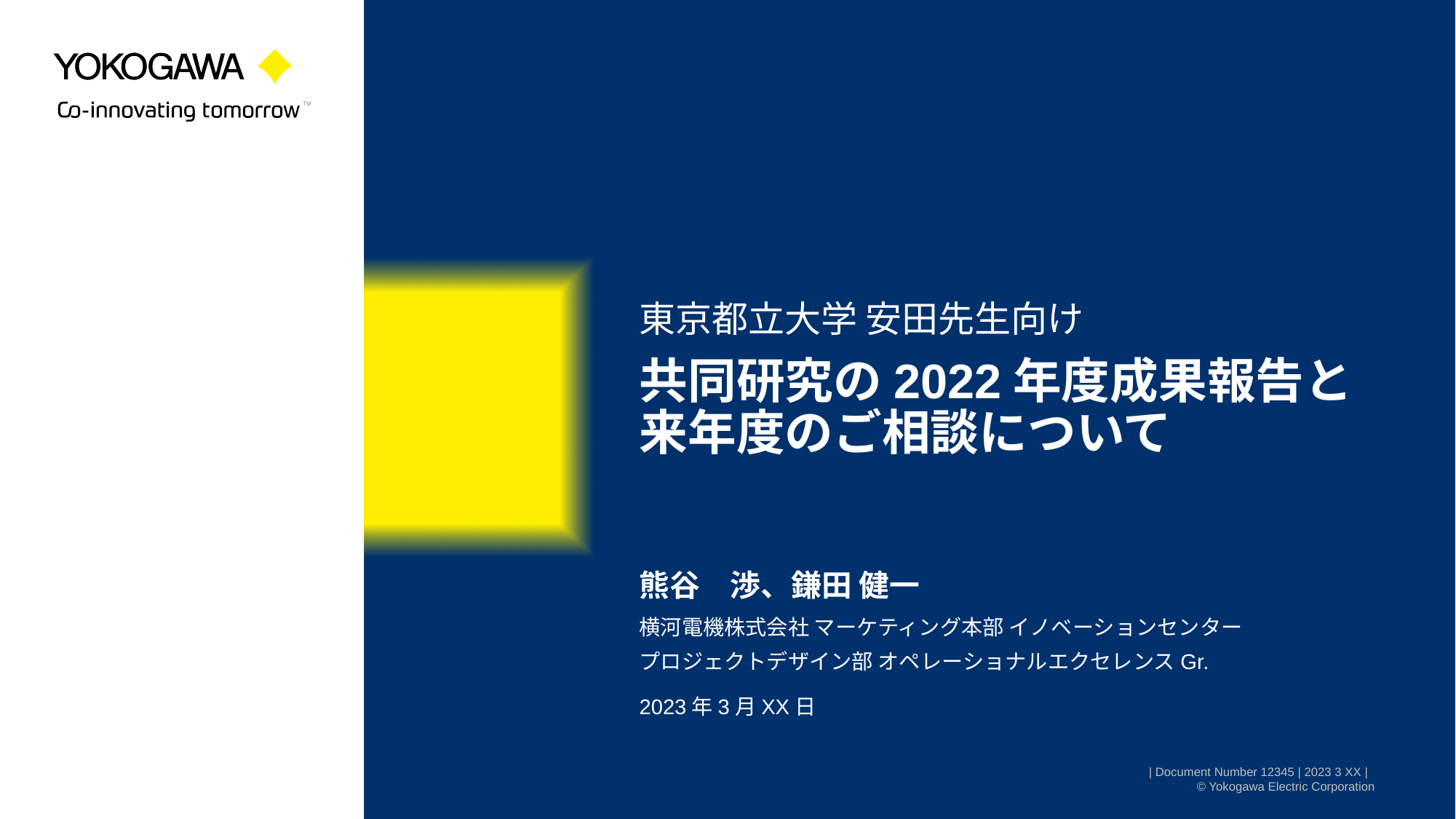

東京都立大学 安田先生向け
# 共同研究の2022年度成果報告と 来年度のご相談について
熊谷　渉、鎌田 健一
横河電機株式会社 マーケティング本部 イノベーションセンター
プロジェクトデザイン部 オペレーショナルエクセレンスGr.
2023年3月XX日